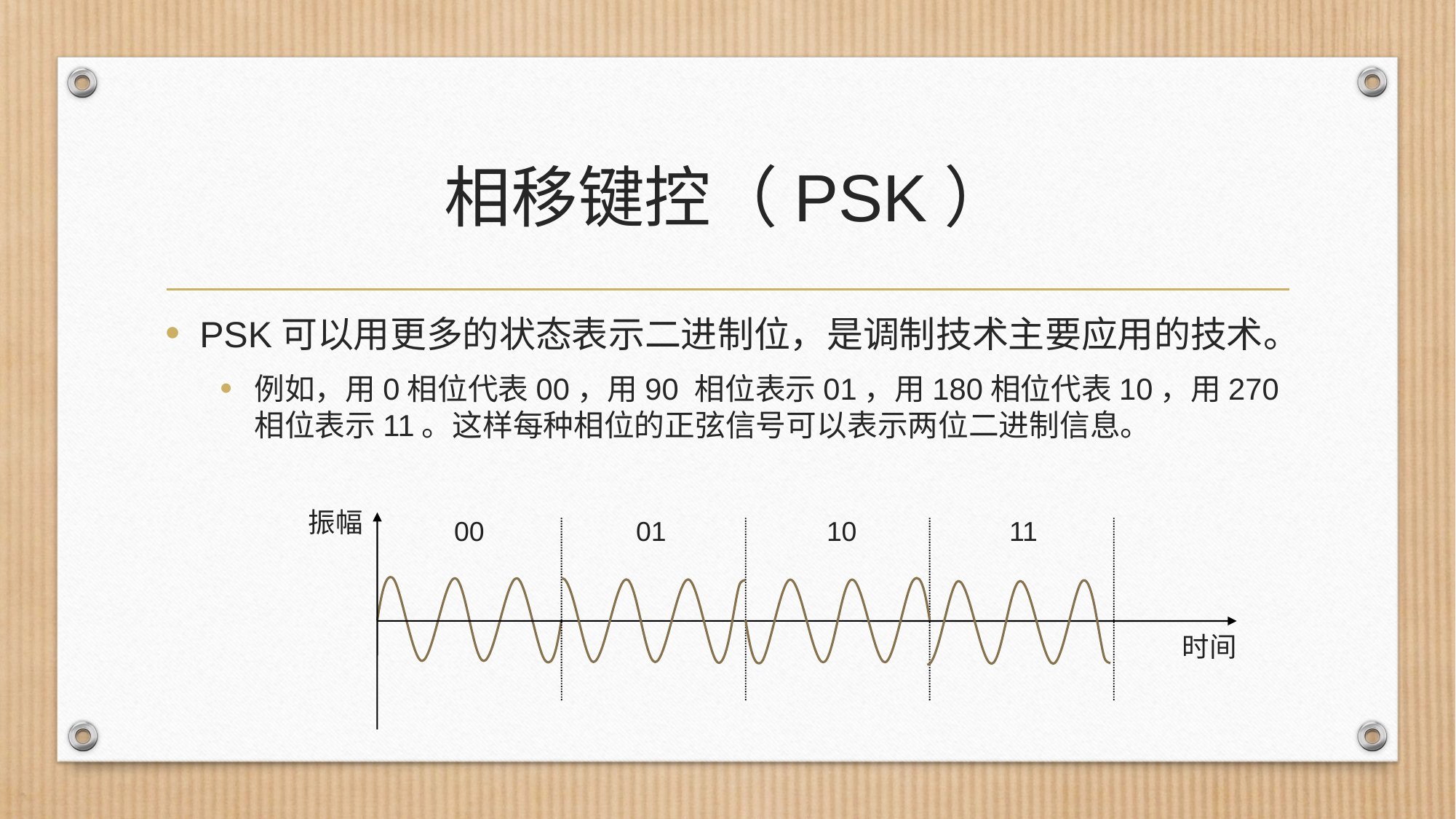

# 相移键控（PSK）
PSK可以用更多的状态表示二进制位，是调制技术主要应用的技术。
例如，用0相位代表00，用90 相位表示01，用180相位代表10，用270相位表示11。这样每种相位的正弦信号可以表示两位二进制信息。

振幅

00
01
10
11

时间